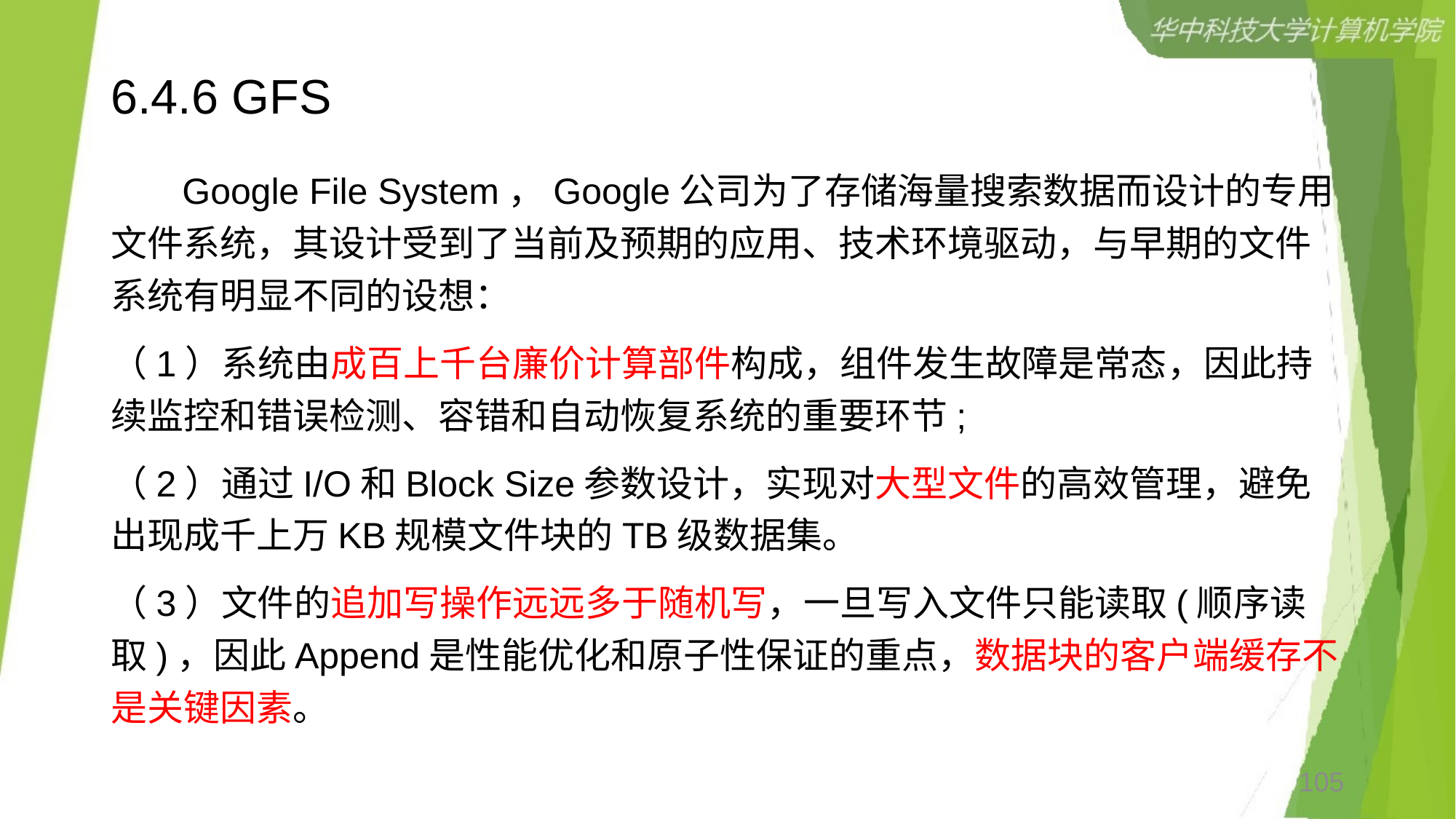

# 6.4.6 GFS
       Google File System，Google公司为了存储海量搜索数据而设计的专用文件系统，其设计受到了当前及预期的应用、技术环境驱动，与早期的文件系统有明显不同的设想：
（1）系统由成百上千台廉价计算部件构成，组件发生故障是常态，因此持续监控和错误检测、容错和自动恢复系统的重要环节;
（2）通过I/O和Block Size参数设计，实现对大型文件的高效管理，避免出现成千上万KB规模文件块的TB级数据集。
（3）文件的追加写操作远远多于随机写，一旦写入文件只能读取(顺序读取)，因此Append是性能优化和原子性保证的重点，数据块的客户端缓存不是关键因素。
105